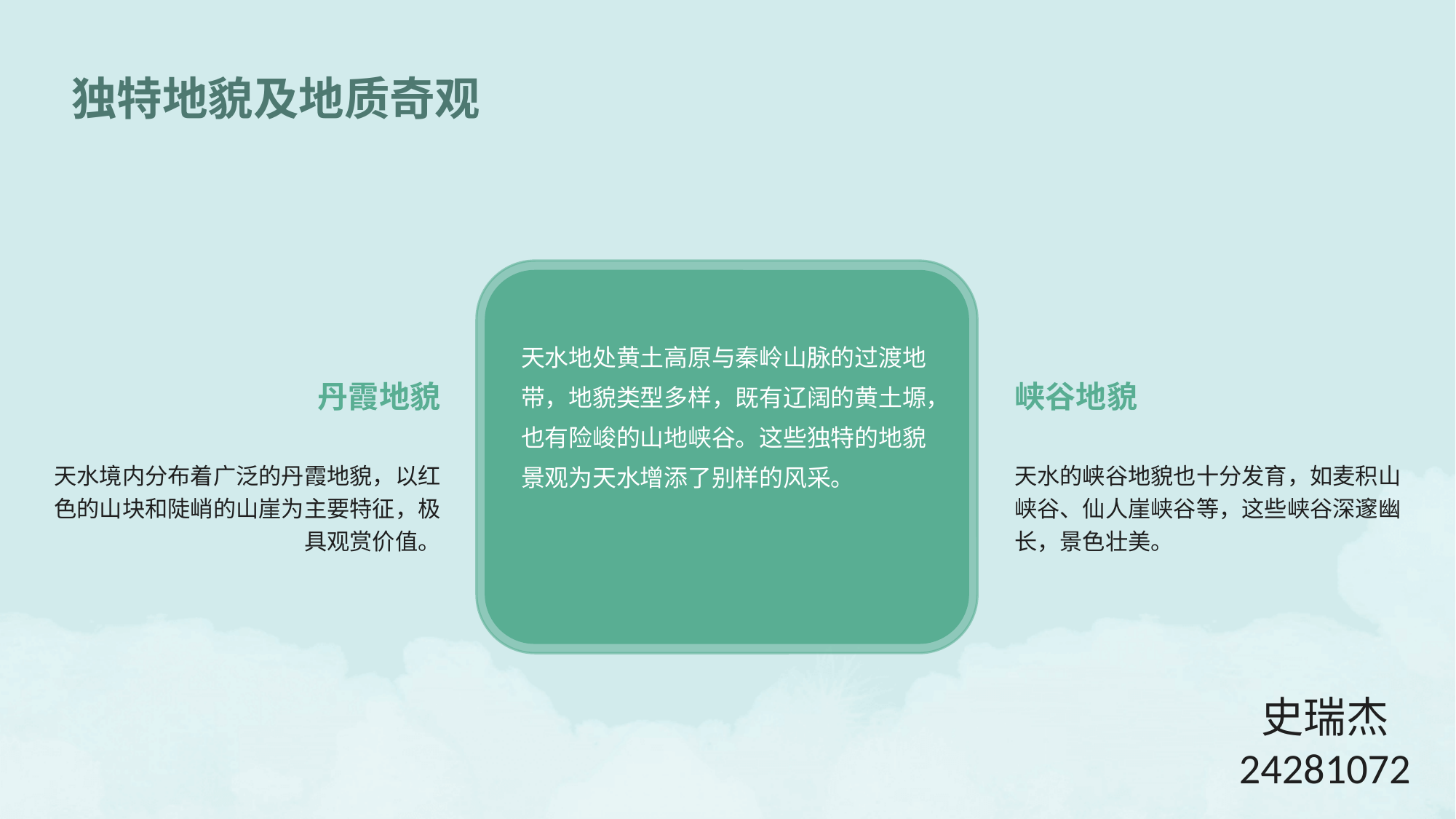

独特地貌及地质奇观

天水地处黄土高原与秦岭山脉的过渡地带，地貌类型多样，既有辽阔的黄土塬，也有险峻的山地峡谷。这些独特的地貌景观为天水增添了别样的风采。
丹霞地貌
峡谷地貌
天水境内分布着广泛的丹霞地貌，以红色的山块和陡峭的山崖为主要特征，极具观赏价值。
天水的峡谷地貌也十分发育，如麦积山峡谷、仙人崖峡谷等，这些峡谷深邃幽长，景色壮美。